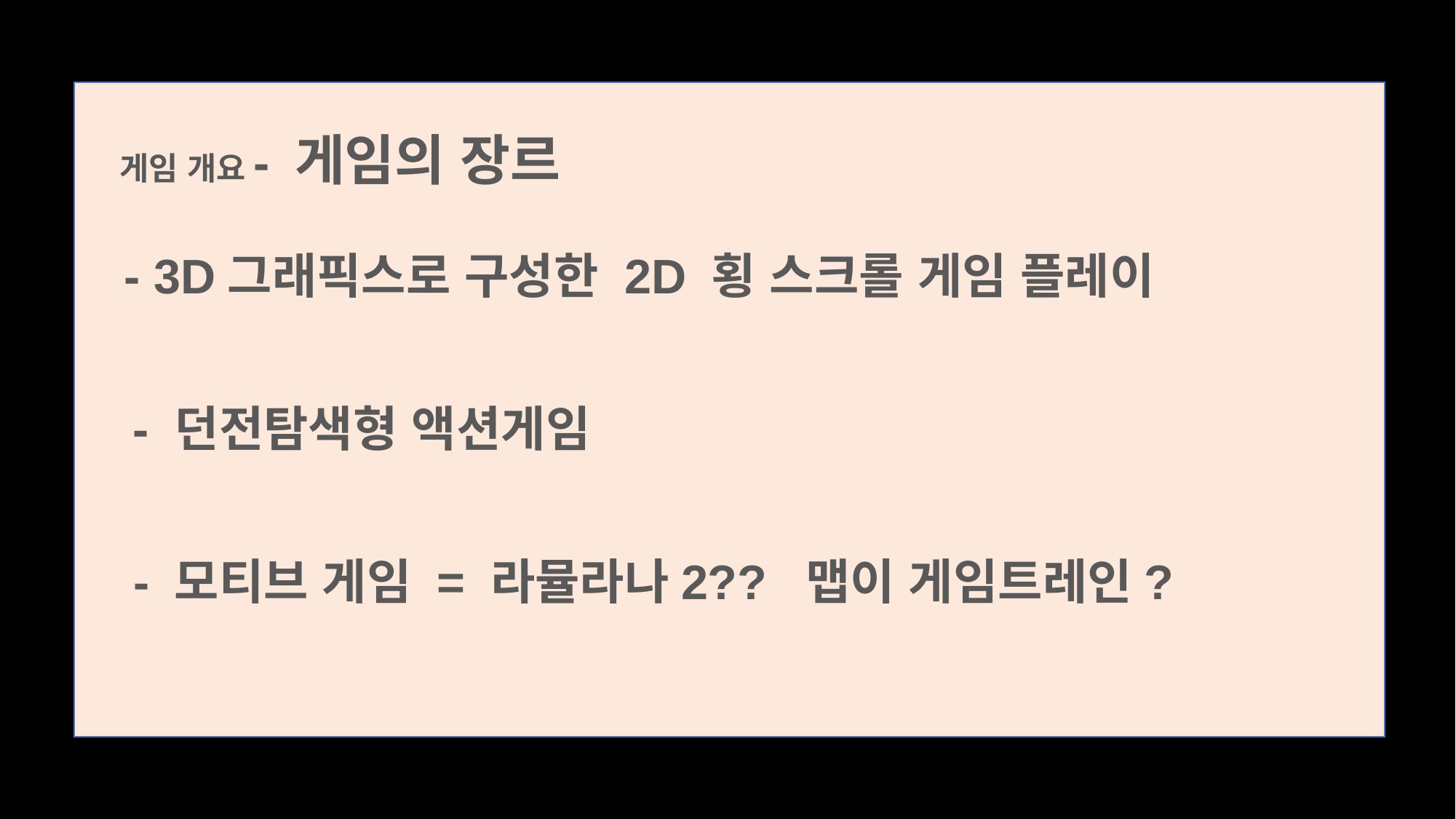

게임 개요- 게임의 장르

 - 3D그래픽스로 구성한 2D 횡 스크롤 게임 플레이
 - 던전탐색형 액션게임
 - 모티브 게임 = 라뮬라나2??  맵이 게임트레인?